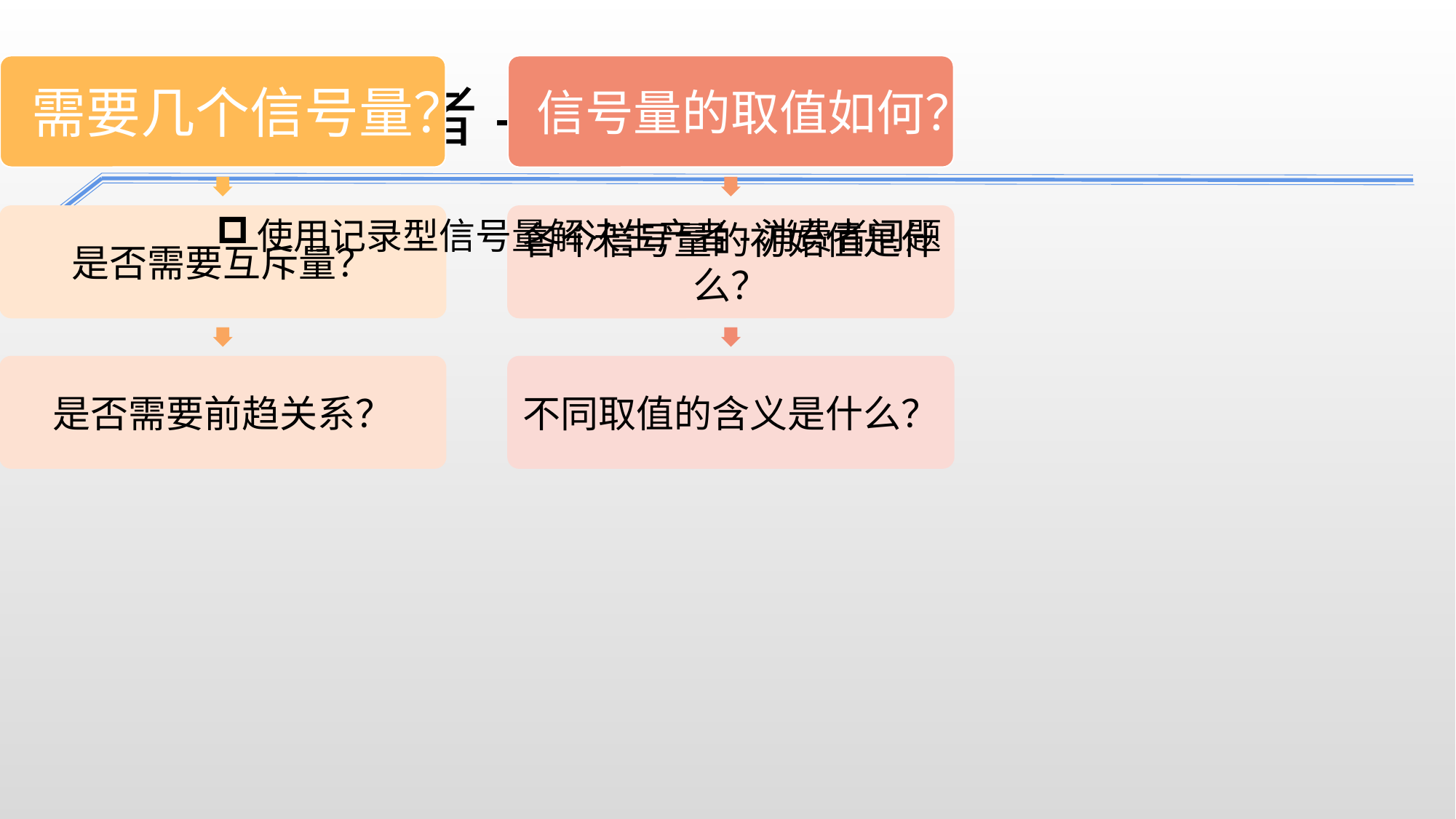

2.5.1生产者-消费者问题
使用记录型信号量解决生产者-消费者问题
需要几个信号量？
是否需要互斥量？
是否需要前趋关系？
信号量的取值如何？
各个信号量的初始值是什么？
不同取值的含义是什么？